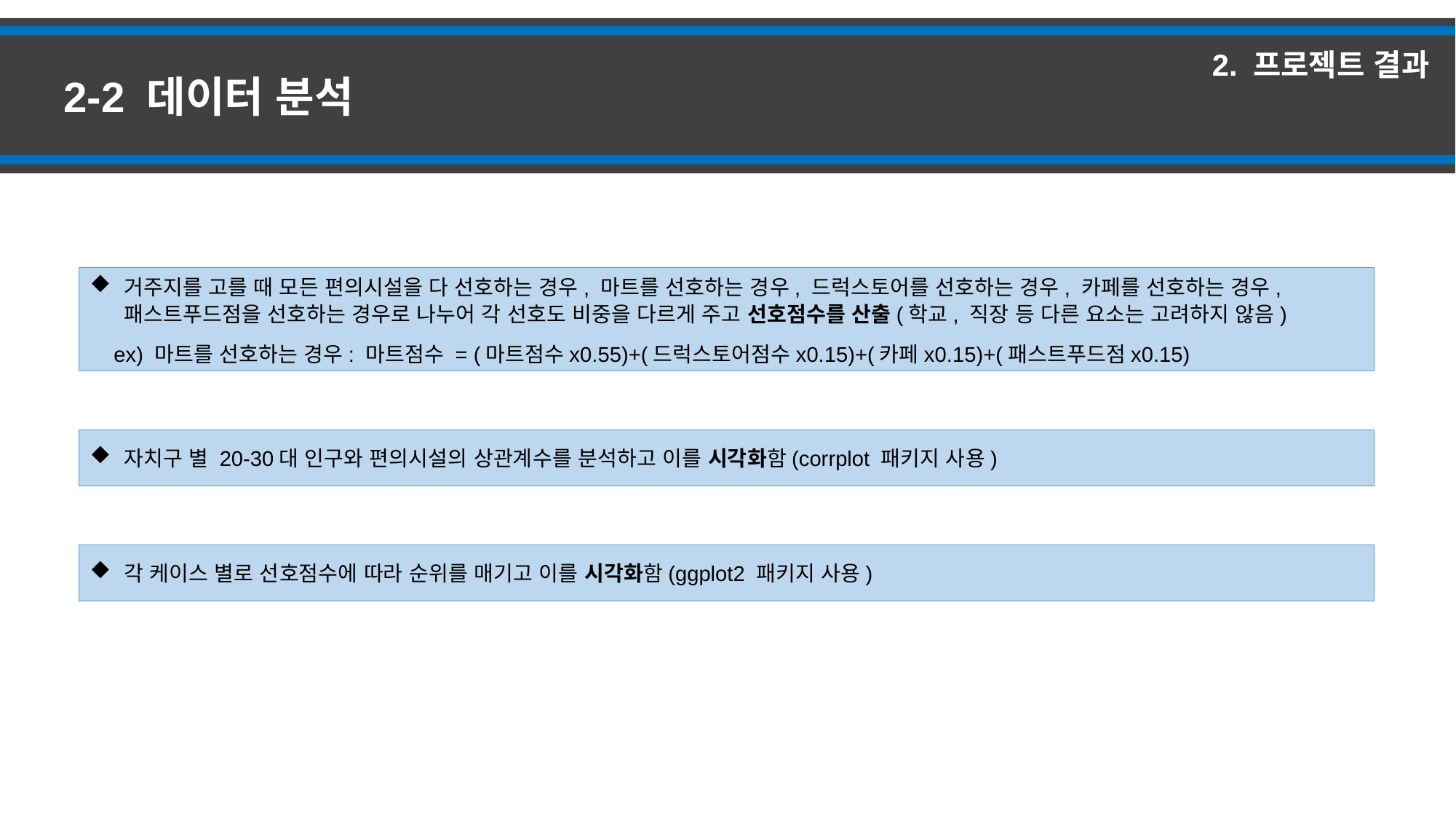

2. 프로젝트 결과
2-2 데이터 분석
거주지를 고를 때 모든 편의시설을 다 선호하는 경우, 마트를 선호하는 경우, 드럭스토어를 선호하는 경우, 카페를 선호하는 경우, 패스트푸드점을 선호하는 경우로 나누어 각 선호도 비중을 다르게 주고 선호점수를 산출(학교, 직장 등 다른 요소는 고려하지 않음)
    ex) 마트를 선호하는 경우: 마트점수 = (마트점수x0.55)+(드럭스토어점수x0.15)+(카페x0.15)+(패스트푸드점x0.15)
자치구 별 20-30대 인구와 편의시설의 상관계수를 분석하고 이를 시각화함(corrplot 패키지 사용)
각 케이스 별로 선호점수에 따라 순위를 매기고 이를 시각화함(ggplot2 패키지 사용)